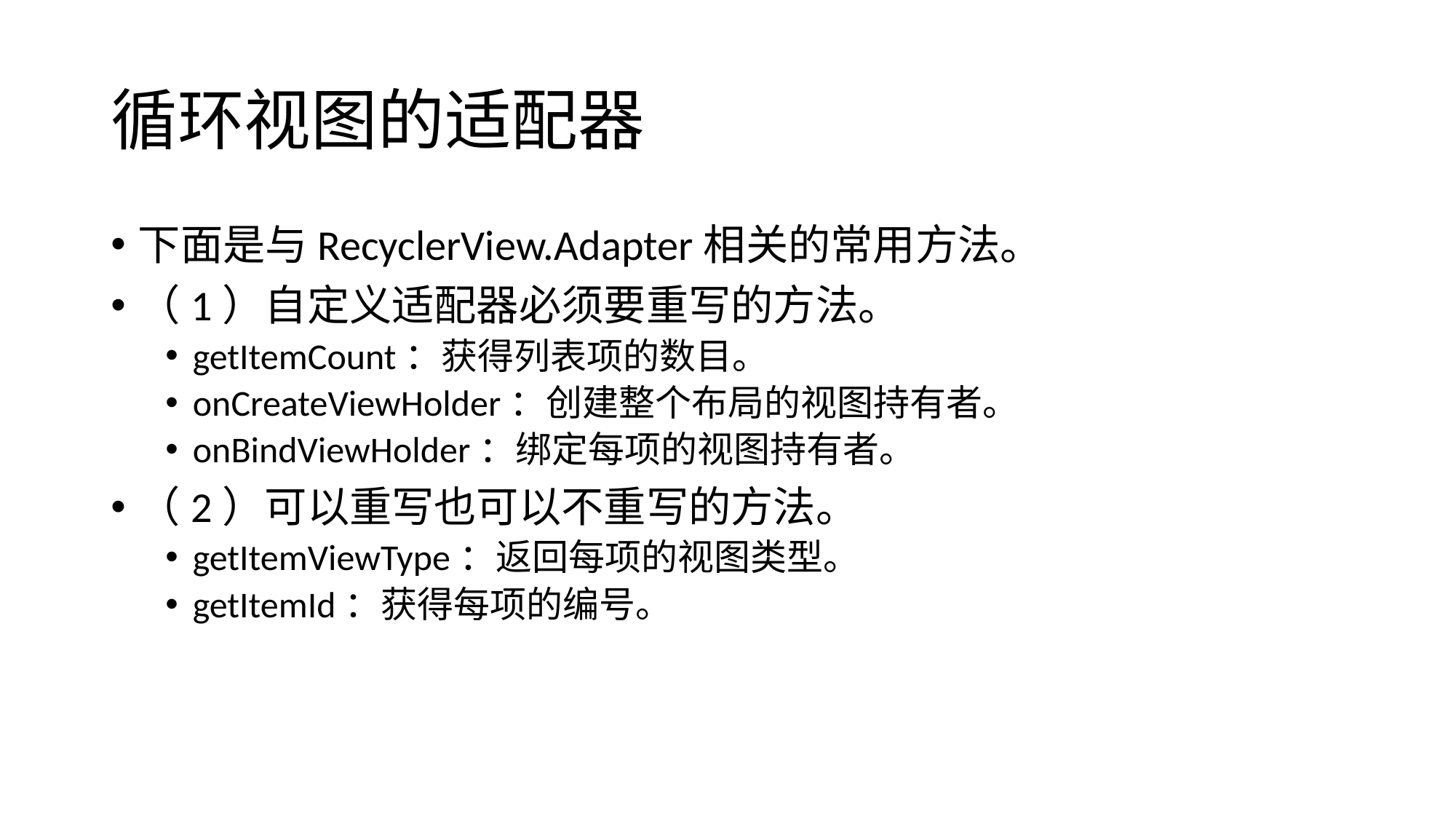

# 循环视图的适配器
下面是与RecyclerView.Adapter相关的常用方法。
（1）自定义适配器必须要重写的方法。
getItemCount：获得列表项的数目。
onCreateViewHolder：创建整个布局的视图持有者。
onBindViewHolder：绑定每项的视图持有者。
（2）可以重写也可以不重写的方法。
getItemViewType：返回每项的视图类型。
getItemId：获得每项的编号。